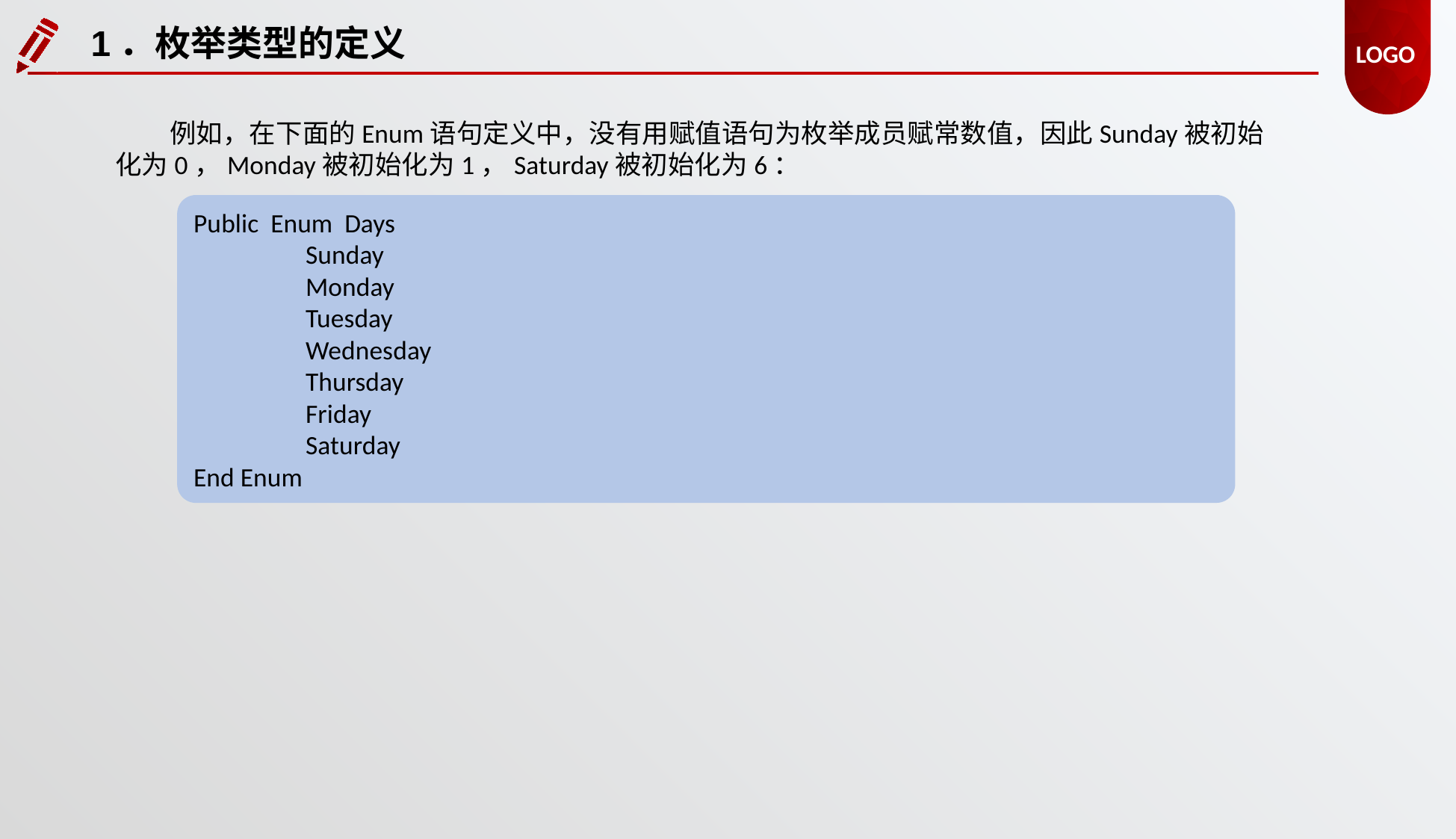

1．枚举类型的定义
例如，在下面的Enum语句定义中，没有用赋值语句为枚举成员赋常数值，因此Sunday被初始化为0，Monday被初始化为1，Saturday被初始化为6：
Public  Enum  Days
	Sunday
	Monday
	Tuesday
	Wednesday
	Thursday
	Friday
	Saturday
End Enum